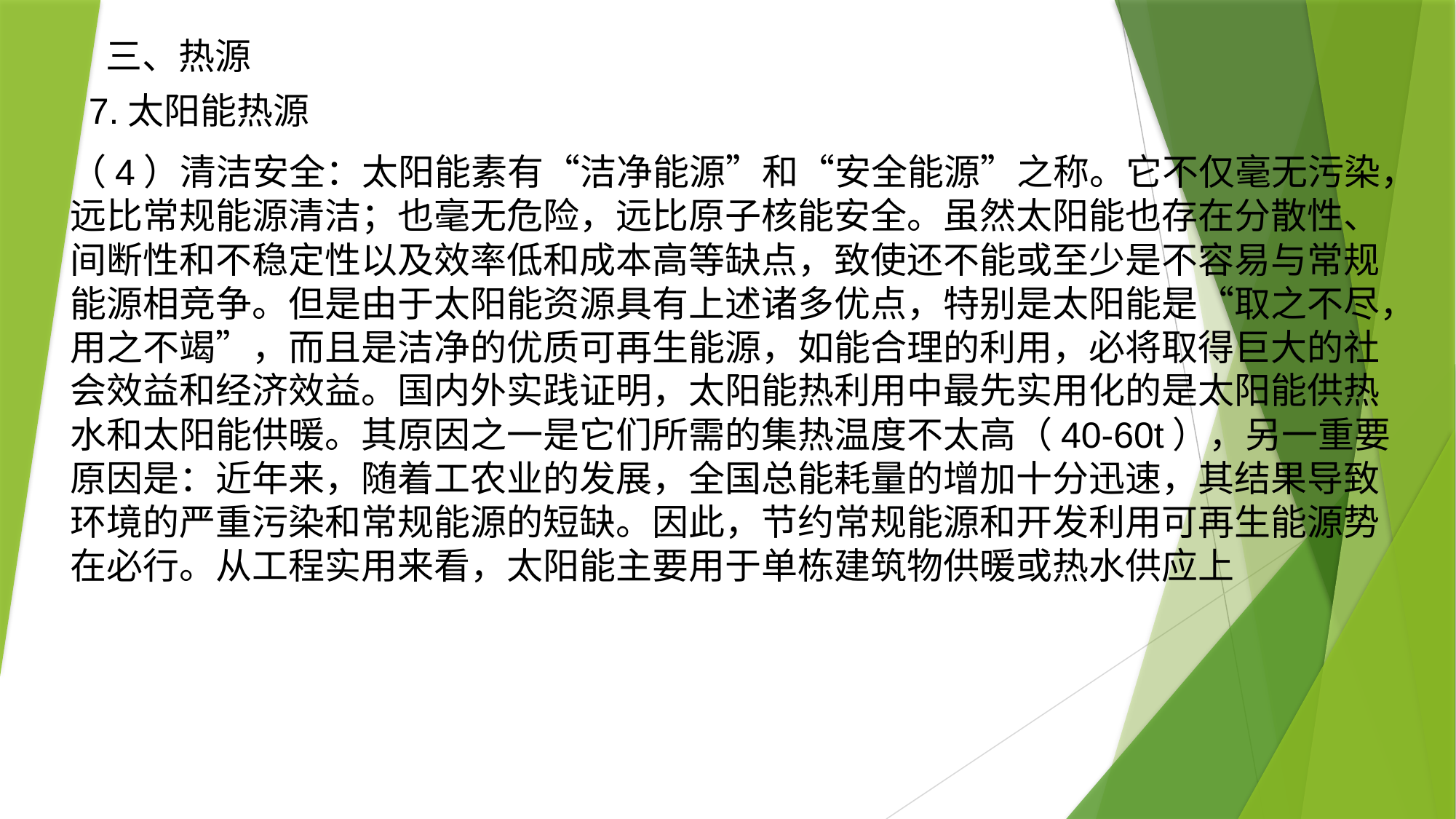

# 三、热源
7.太阳能热源
（4）清洁安全：太阳能素有“洁净能源”和“安全能源”之称。它不仅毫无污染，远比常规能源清洁；也毫无危险，远比原子核能安全。虽然太阳能也存在分散性、间断性和不稳定性以及效率低和成本高等缺点，致使还不能或至少是不容易与常规能源相竞争。但是由于太阳能资源具有上述诸多优点，特别是太阳能是“取之不尽，用之不竭”，而且是洁净的优质可再生能源，如能合理的利用，必将取得巨大的社会效益和经济效益。国内外实践证明，太阳能热利用中最先实用化的是太阳能供热水和太阳能供暖。其原因之一是它们所需的集热温度不太高（40-60t），另一重要原因是：近年来，随着工农业的发展，全国总能耗量的增加十分迅速，其结果导致环境的严重污染和常规能源的短缺。因此，节约常规能源和开发利用可再生能源势在必行。从工程实用来看，太阳能主要用于单栋建筑物供暖或热水供应上